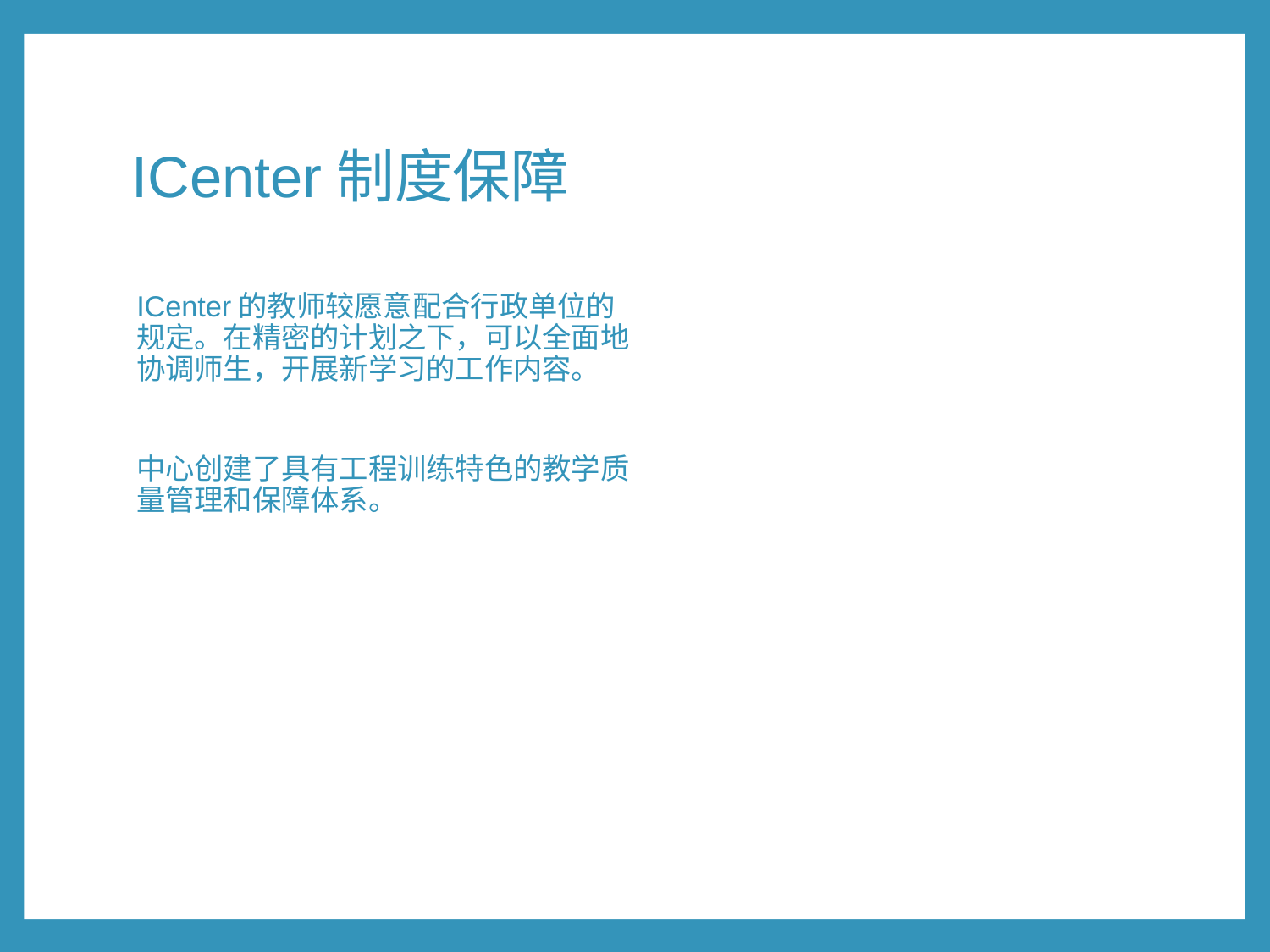

# ICenter制度保障
ICenter的教师较愿意配合行政单位的规定。在精密的计划之下，可以全面地协调师生，开展新学习的工作内容。

中心创建了具有工程训练特色的教学质量管理和保障体系。